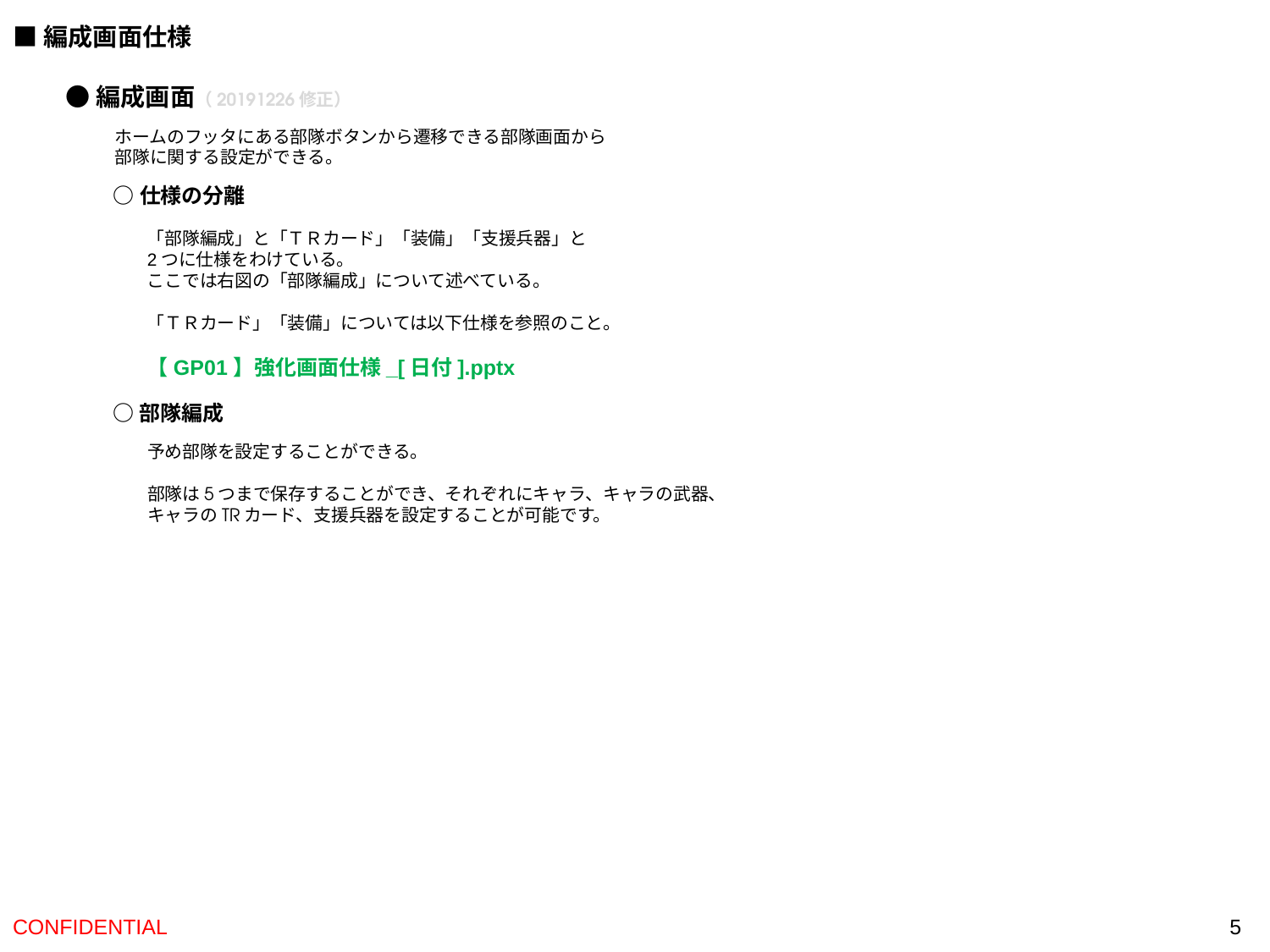

■編成画面仕様
●編成画面（20191226修正）
ホームのフッタにある部隊ボタンから遷移できる部隊画面から
部隊に関する設定ができる。
○仕様の分離
「部隊編成」と「ＴＲカード」「装備」「支援兵器」と
2つに仕様をわけている。
ここでは右図の「部隊編成」について述べている。

「ＴＲカード」「装備」については以下仕様を参照のこと。

【GP01】強化画面仕様_[日付].pptx
○部隊編成
予め部隊を設定することができる。

部隊は5つまで保存することができ、それぞれにキャラ、キャラの武器、
キャラのTRカード、支援兵器を設定することが可能です。
5
CONFIDENTIAL